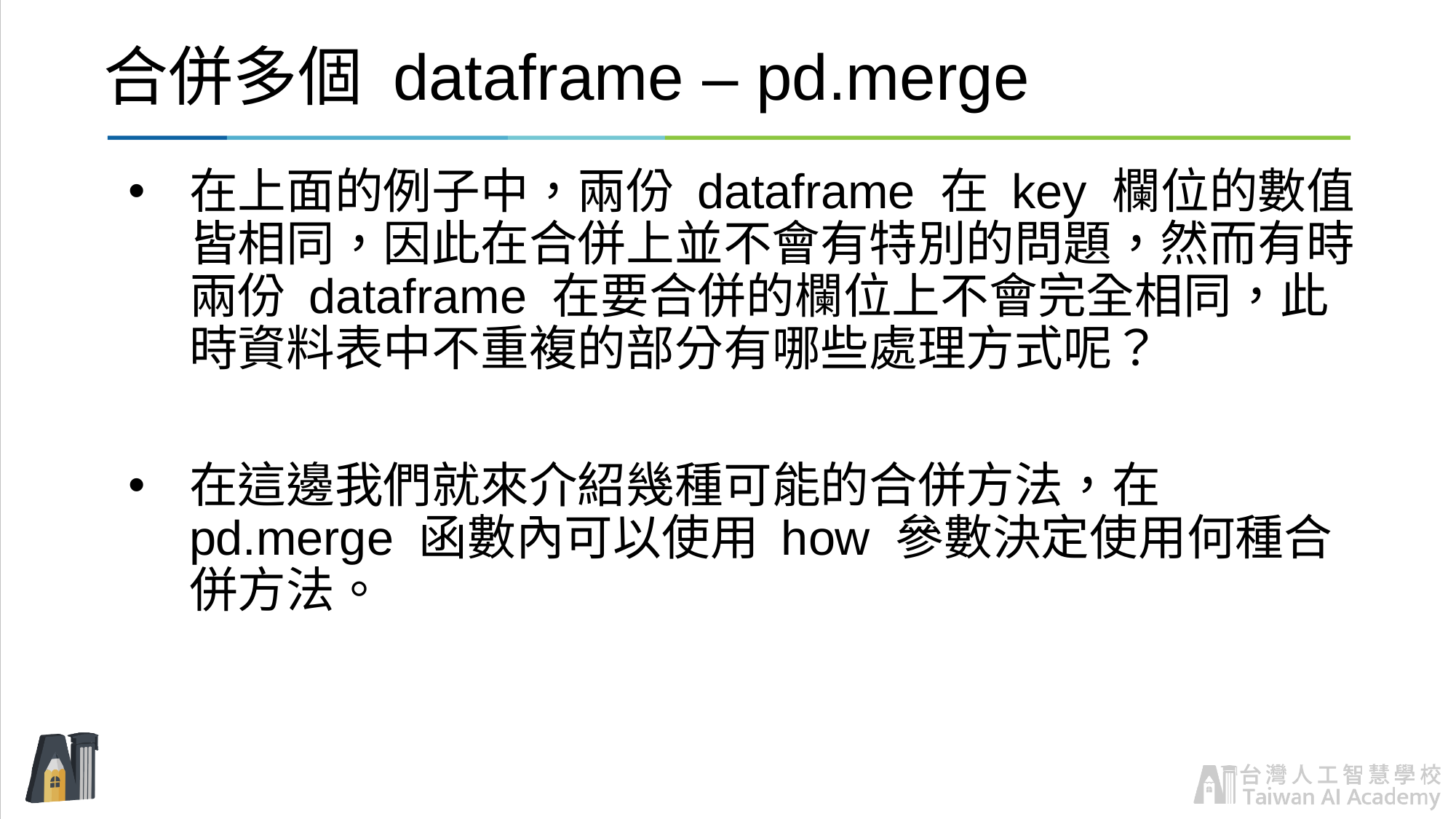

# 合併多個 dataframe – pd.merge
在上面的例子中，兩份 dataframe 在 key 欄位的數值皆相同，因此在合併上並不會有特別的問題，然而有時兩份 dataframe 在要合併的欄位上不會完全相同，此時資料表中不重複的部分有哪些處理方式呢？

在這邊我們就來介紹幾種可能的合併方法，在 pd.merge 函數內可以使用 how 參數決定使用何種合併方法。